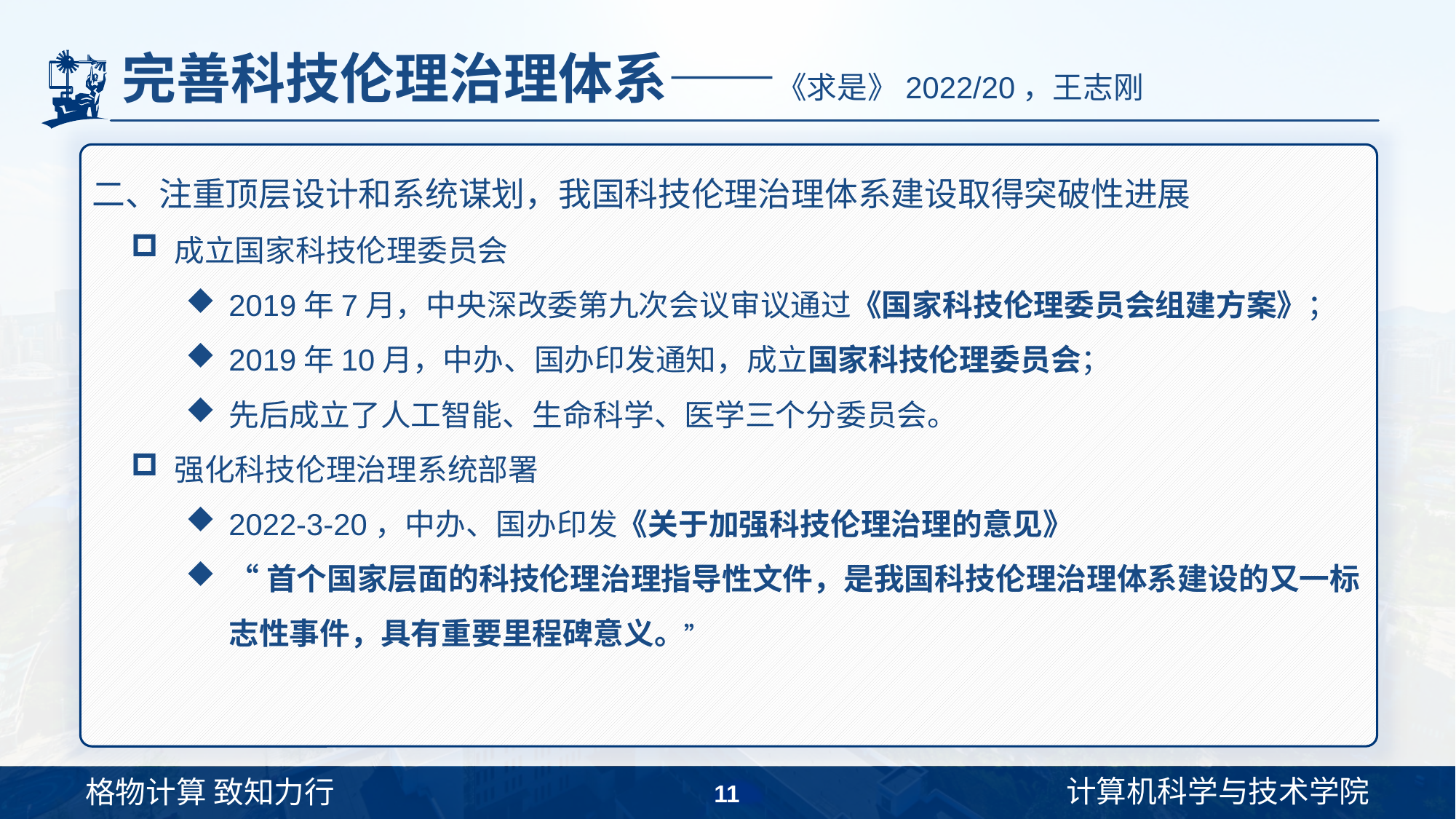

# 完善科技伦理治理体系——《求是》2022/20，王志刚
二、注重顶层设计和系统谋划，我国科技伦理治理体系建设取得突破性进展
成立国家科技伦理委员会
2019年7月，中央深改委第九次会议审议通过《国家科技伦理委员会组建方案》；
2019年10月，中办、国办印发通知，成立国家科技伦理委员会；
先后成立了人工智能、生命科学、医学三个分委员会。
强化科技伦理治理系统部署
2022-3-20，中办、国办印发《关于加强科技伦理治理的意见》
“首个国家层面的科技伦理治理指导性文件，是我国科技伦理治理体系建设的又一标志性事件，具有重要里程碑意义。”
11